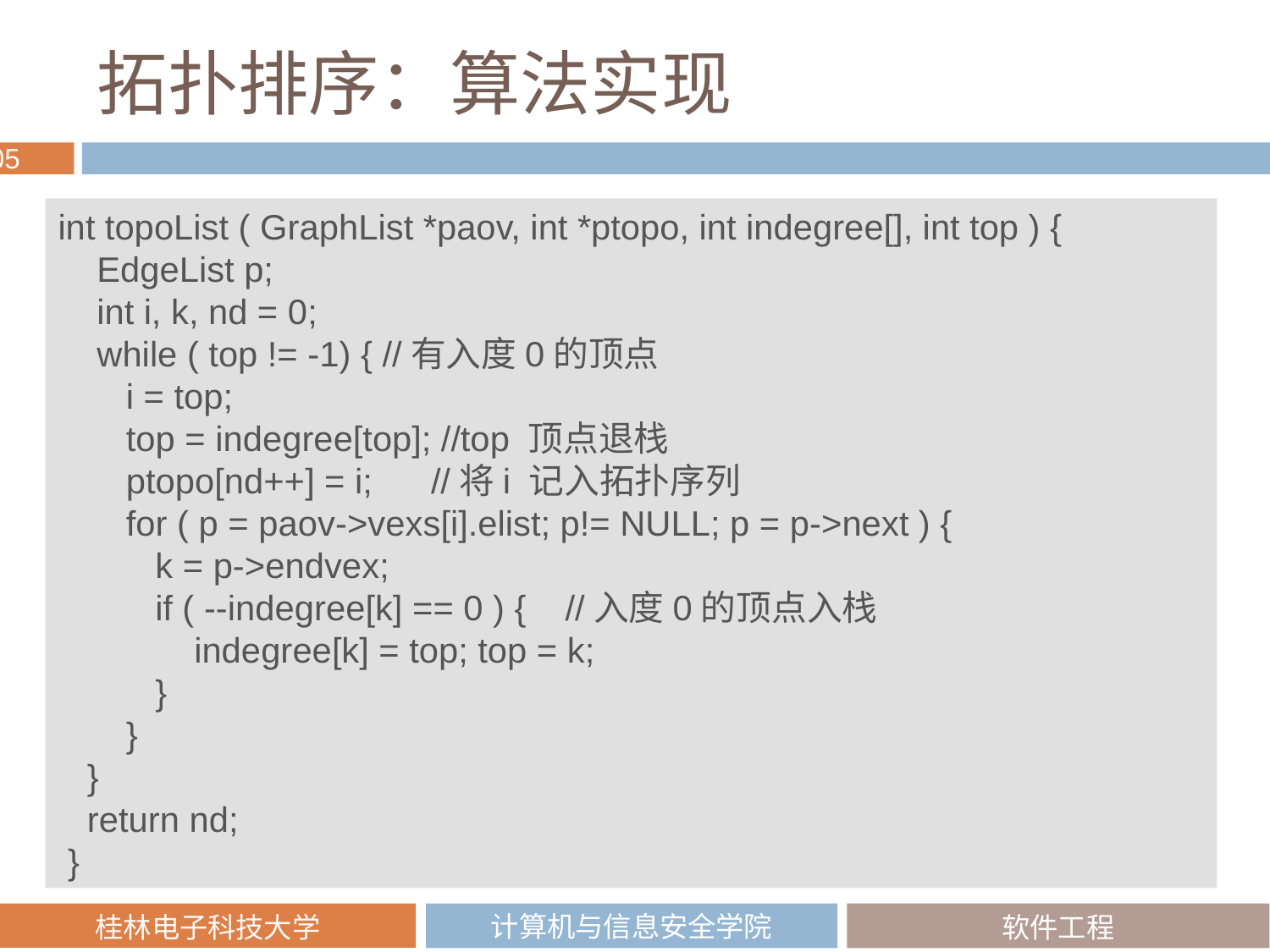

# 拓扑排序：算法实现
int topoList ( GraphList *paov, int *ptopo, int indegree[], int top ) {
    EdgeList p;
    int i, k, nd = 0;
    while ( top != -1) { //有入度0的顶点
       i = top;
       top = indegree[top]; //top 顶点退栈
       ptopo[nd++] = i;      //将i 记入拓扑序列
       for ( p = paov->vexs[i].elist; p!= NULL; p = p->next ) {
          k = p->endvex;
          if ( --indegree[k] == 0 ) {    //入度0的顶点入栈
              indegree[k] = top; top = k;
          }
       }
   }
   return nd;
 }